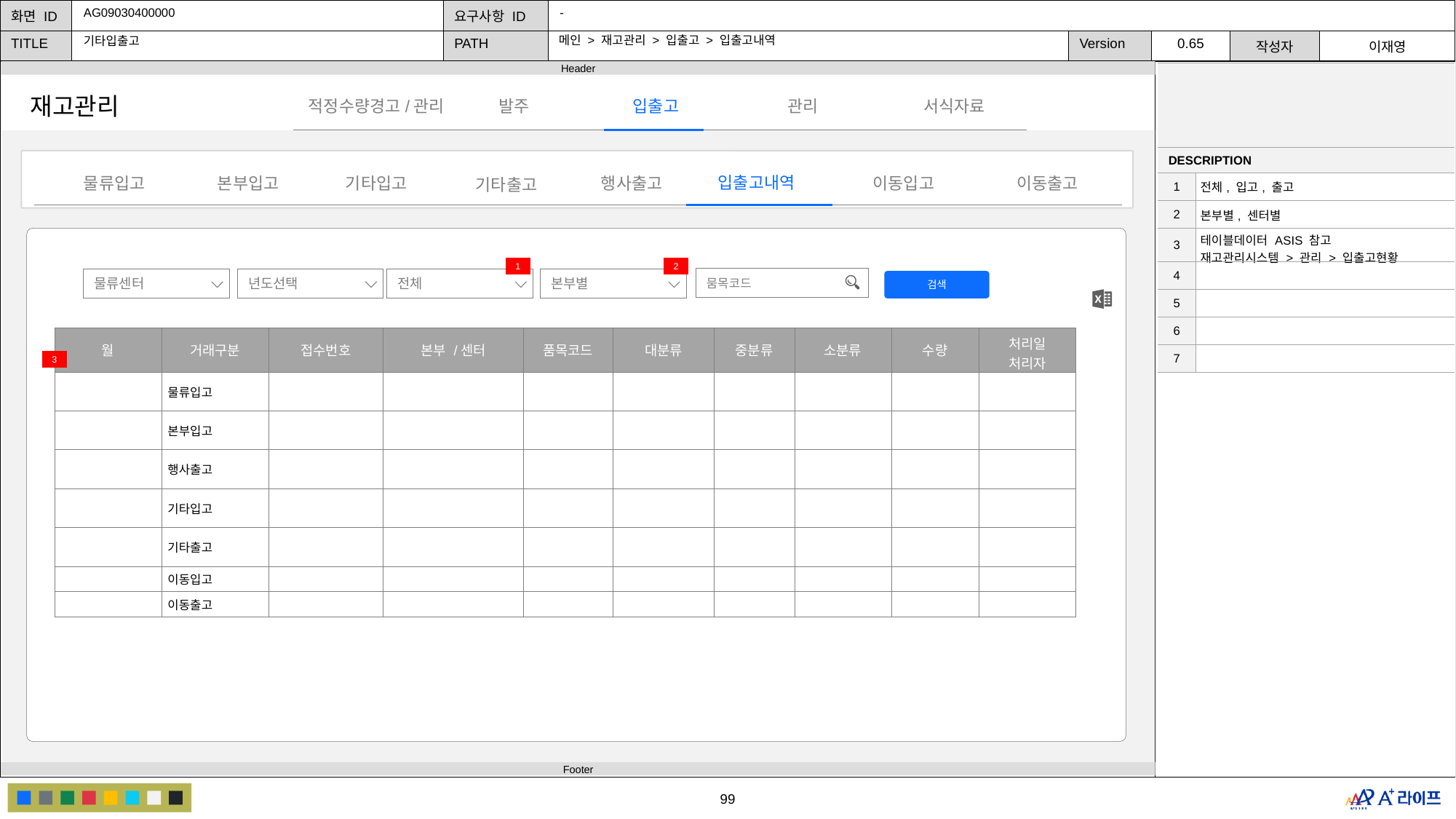

AG09030400000

-

메인 > 재고관리 > 입출고 > 입출고내역
기타입출고
|  |  |
| --- | --- |
| DESCRIPTION |  |
| 1 | 전체, 입고, 출고 |
| 2 | 본부별, 센터별 |
| 3 | 테이블데이터 ASIS 참고 재고관리시스템 > 관리 > 입출고현황 |
| 4 |  |
| 5 |  |
| 6 |  |
| 7 |  |
재고관리
발주
관리
적정수량경고/관리
입출고
서식자료

입출고내역
기타입고
물류입고
이동입고
이동출고
본부입고
행사출고
기타출고

1
2
뭄목코드

물류센터

년도선택

전체

본부별

검색

| 월 | 거래구분 | 접수번호 | 본부 /센터 | 품목코드 | 대분류 | 중분류 | 소분류 | 수량 | 처리일 처리자 |
| --- | --- | --- | --- | --- | --- | --- | --- | --- | --- |
|  | 물류입고 |  |  |  |  |  |  |  |  |
|  | 본부입고 |  |  |  |  |  |  |  |  |
|  | 행사출고 |  |  |  |  |  |  |  |  |
|  | 기타입고 |  |  |  |  |  |  |  |  |
|  | 기타출고 |  |  |  |  |  |  |  |  |
|  | 이동입고 |  |  |  |  |  |  |  |  |
|  | 이동출고 |  |  |  |  |  |  |  |  |
3